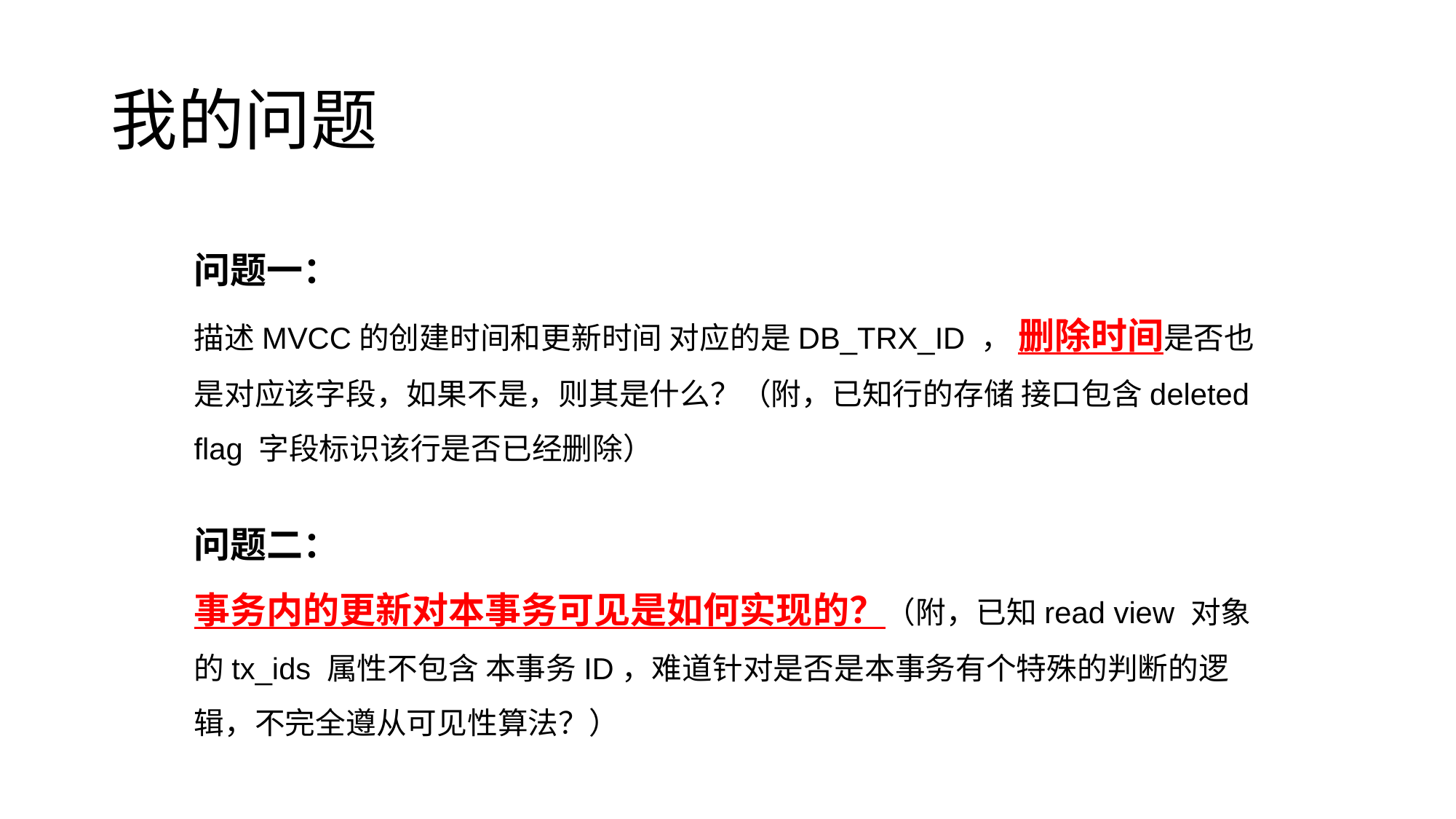

# 我的问题
问题一：
描述MVCC的创建时间和更新时间 对应的是DB_TRX_ID ， 删除时间是否也是对应该字段，如果不是，则其是什么？（附，已知行的存储 接口包含deleted flag 字段标识该行是否已经删除）
问题二：
事务内的更新对本事务可见是如何实现的？（附，已知read view 对象 的tx_ids 属性不包含 本事务ID，难道针对是否是本事务有个特殊的判断的逻辑，不完全遵从可见性算法？）